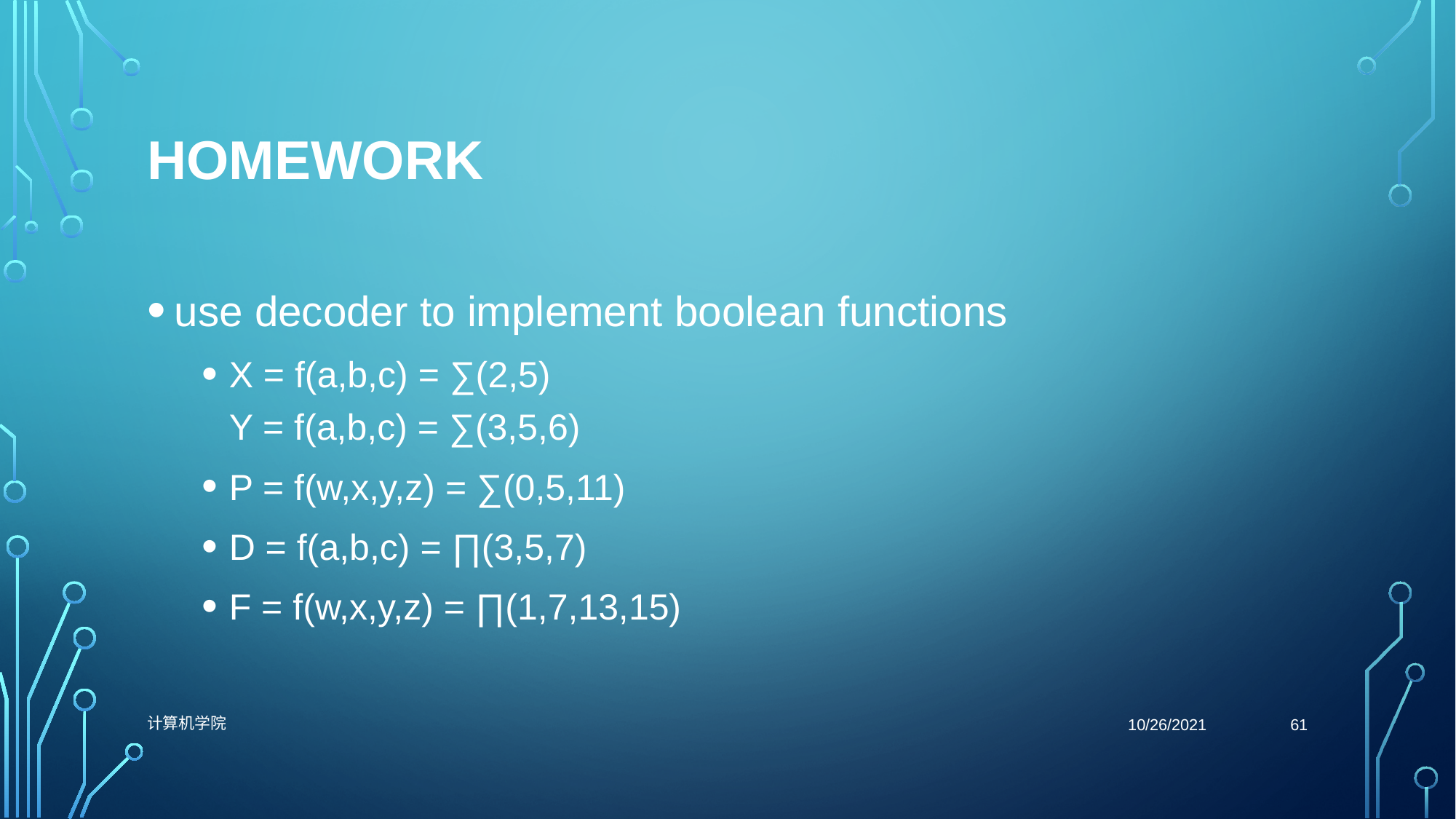

# HOMEWORK
use decoder to implement boolean functions
X = f(a,b,c) = ∑(2,5)
Y = f(a,b,c) = ∑(3,5,6)
P = f(w,x,y,z) = ∑(0,5,11)
D = f(a,b,c) = ∏(3,5,7)
F = f(w,x,y,z) = ∏(1,7,13,15)

61
计算机学院
10/26/2021